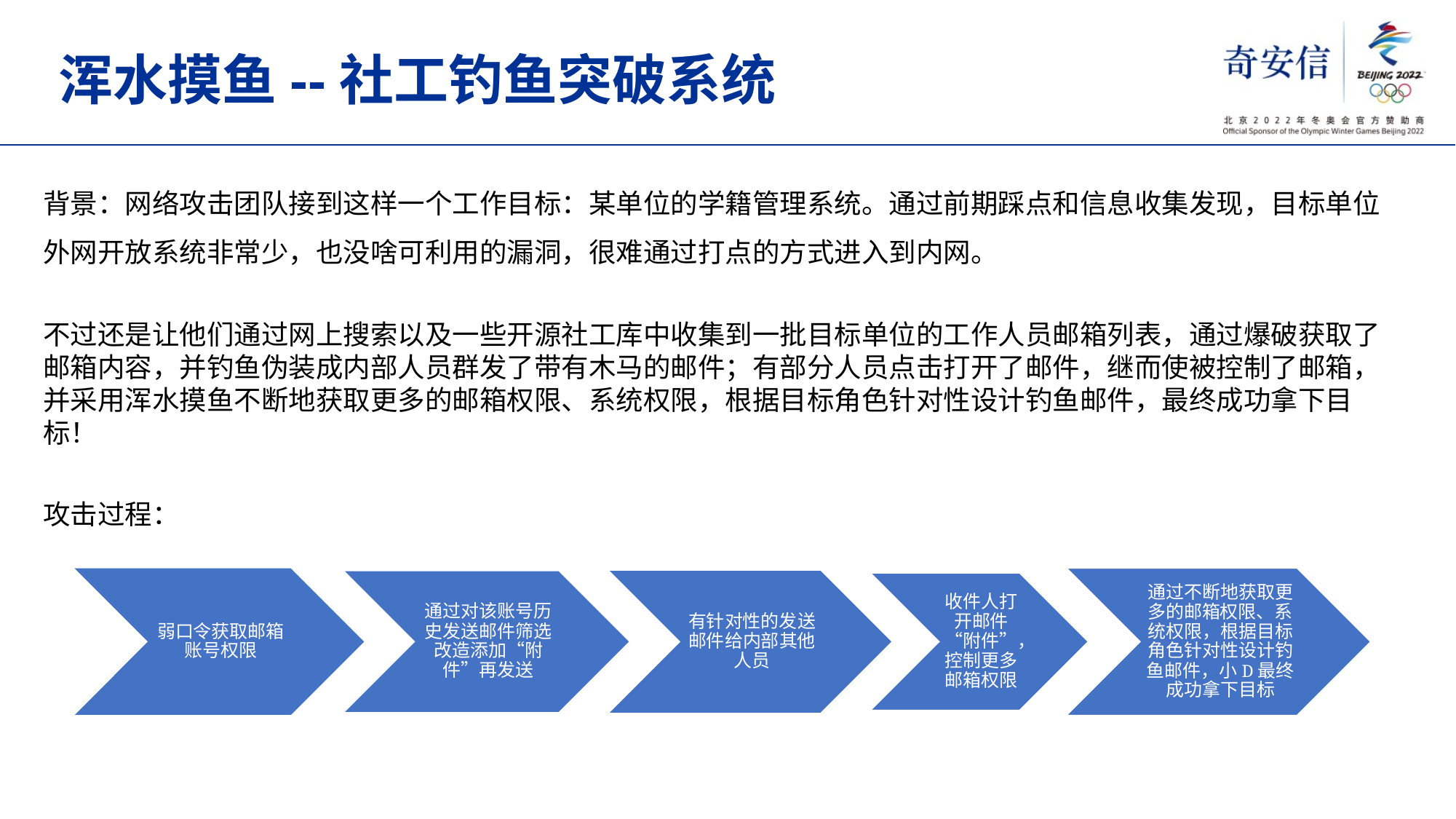

# 浑水摸鱼--社工钓鱼突破系统
背景：网络攻击团队接到这样一个工作目标：某单位的学籍管理系统。通过前期踩点和信息收集发现，目标单位外网开放系统非常少，也没啥可利用的漏洞，很难通过打点的方式进入到内网。

不过还是让他们通过网上搜索以及一些开源社工库中收集到一批目标单位的工作人员邮箱列表，通过爆破获取了邮箱内容，并钓鱼伪装成内部人员群发了带有木马的邮件；有部分人员点击打开了邮件，继而使被控制了邮箱，并采用浑水摸鱼不断地获取更多的邮箱权限、系统权限，根据目标角色针对性设计钓鱼邮件，最终成功拿下目
标！

攻击过程：

弱口令获取邮箱账号权限
通过对该账号历史发送邮件筛选改造添加“附件”再发送
有针对性的发送邮件给内部其他人员
收件人打开邮件“附件”，控制更多邮箱权限
通过不断地获取更多的邮箱权限、系统权限，根据目标角色针对性设计钓鱼邮件，小D最终成功拿下目标